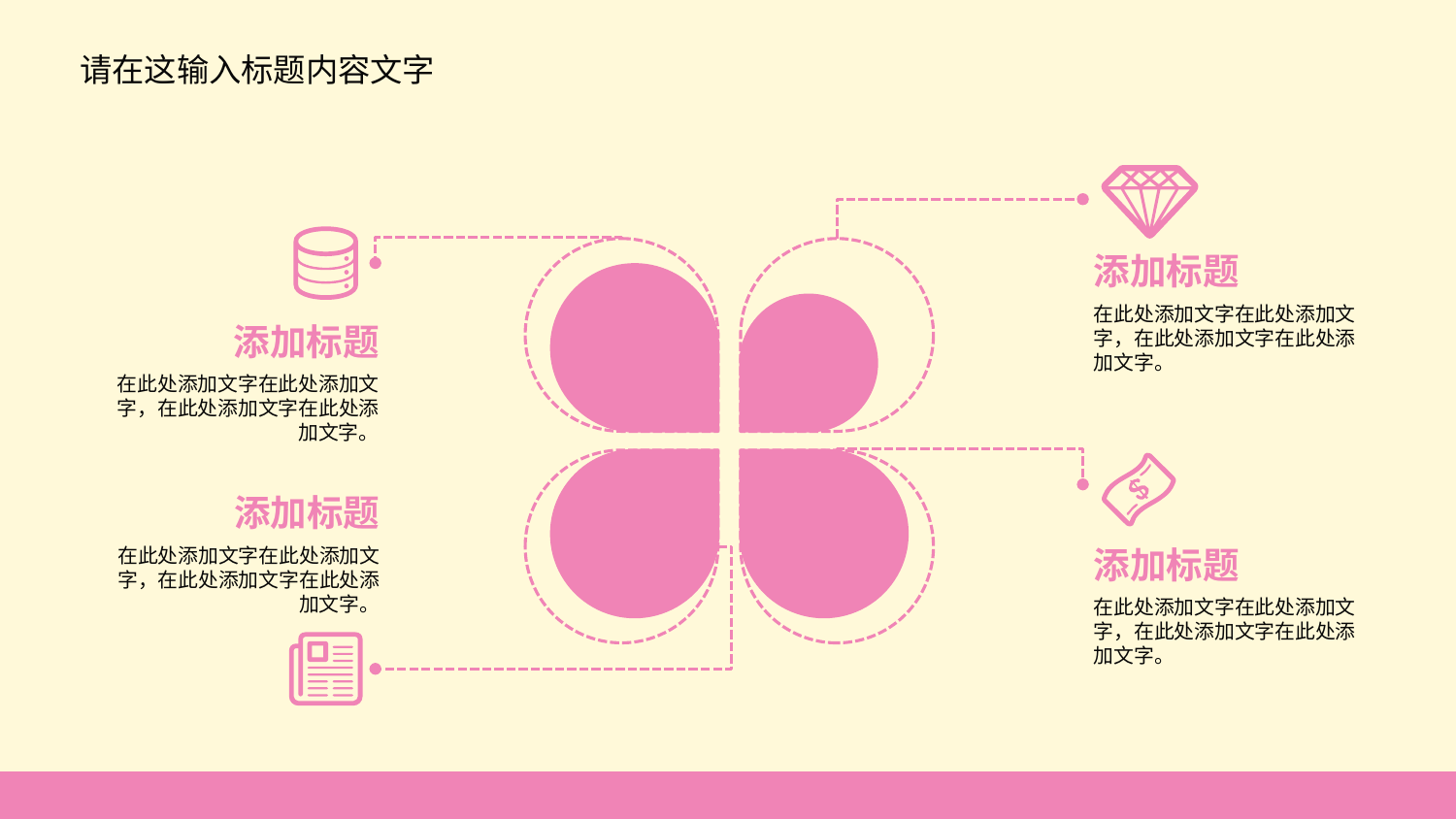

请在这输入标题内容文字

添加标题
在此处添加文字在此处添加文字，在此处添加文字在此处添加文字。

添加标题
在此处添加文字在此处添加文字，在此处添加文字在此处添加文字。

添加标题
在此处添加文字在此处添加文字，在此处添加文字在此处添加文字。
添加标题
在此处添加文字在此处添加文字，在此处添加文字在此处添加文字。